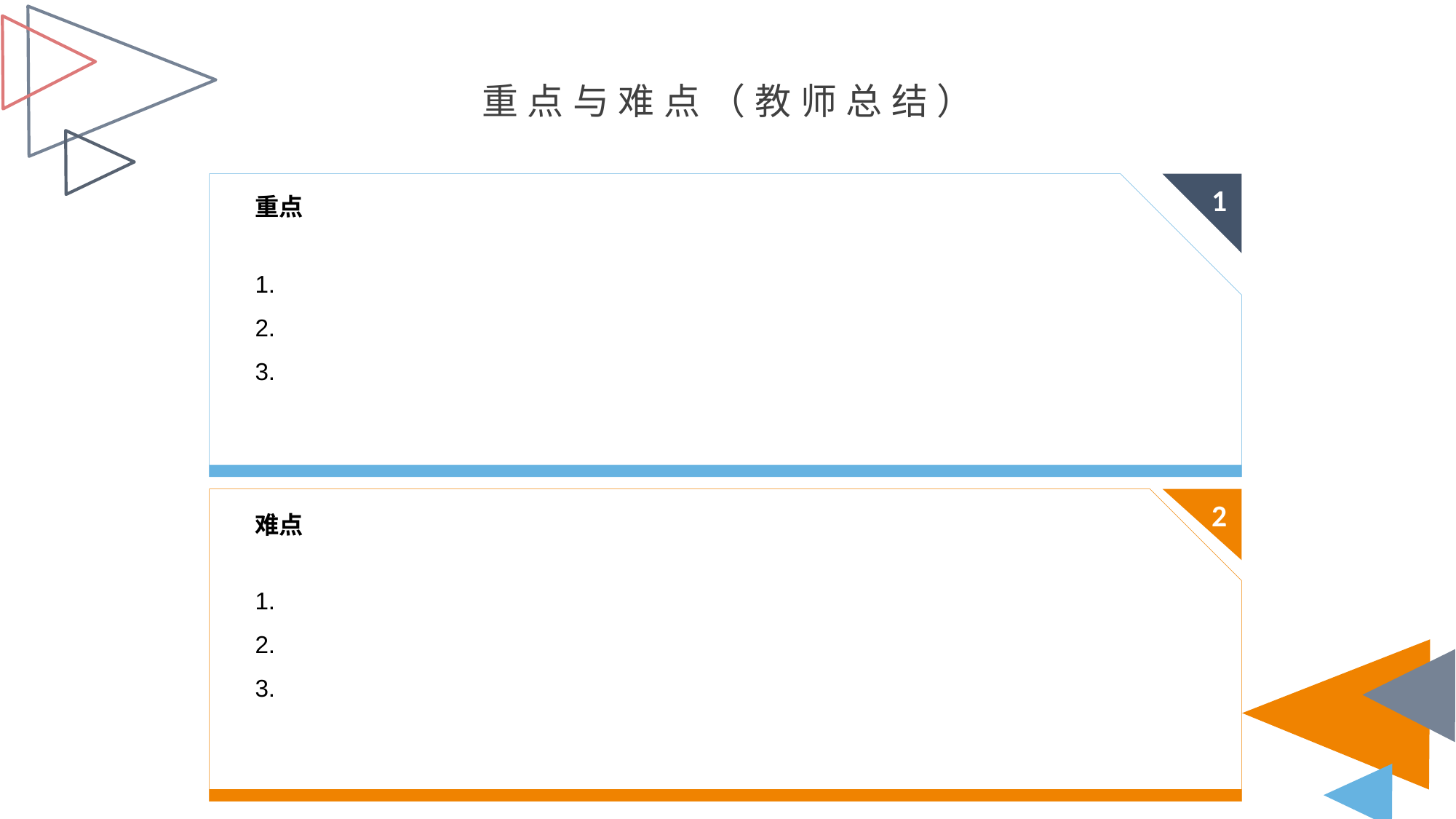

重点与难点（教师总结）

重点
1.
2.
3.
1

2

难点
1.
2.
3.

" +"空气的流 动是风形成的 原因'